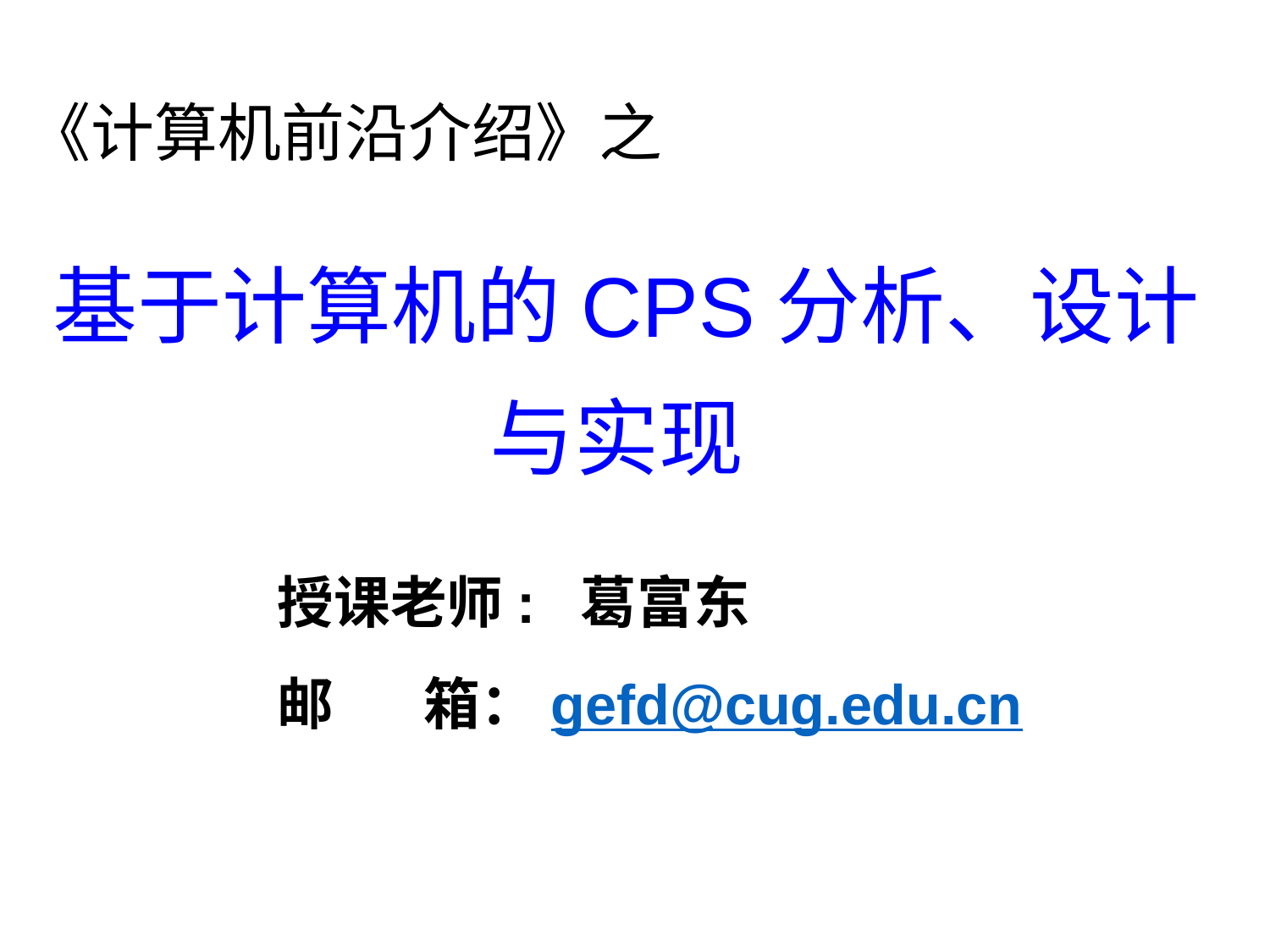

《计算机前沿介绍》之
# 基于计算机的CPS分析、设计 与实现
授课老师:  葛富东
邮       箱：gefd@cug.edu.cn